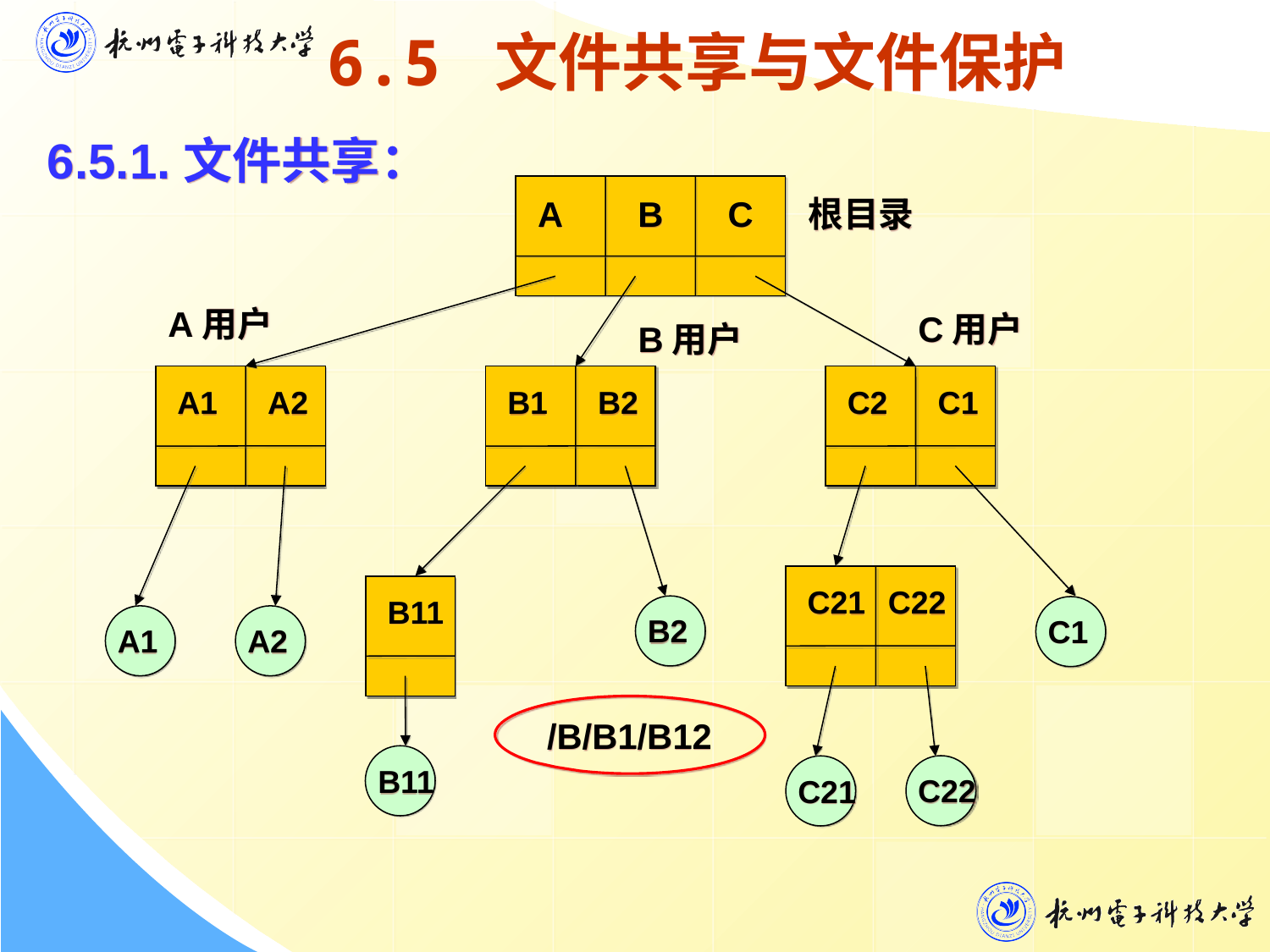

6.5 文件共享与文件保护
6.5.1.文件共享：

A
B
C
根目录

A用户
C用户
B用户

A1
A2
B1
B2
C2
C1

C21
C22

B11

B2

C1
A1
A2

/B/B1/B12

B11

C22
C21